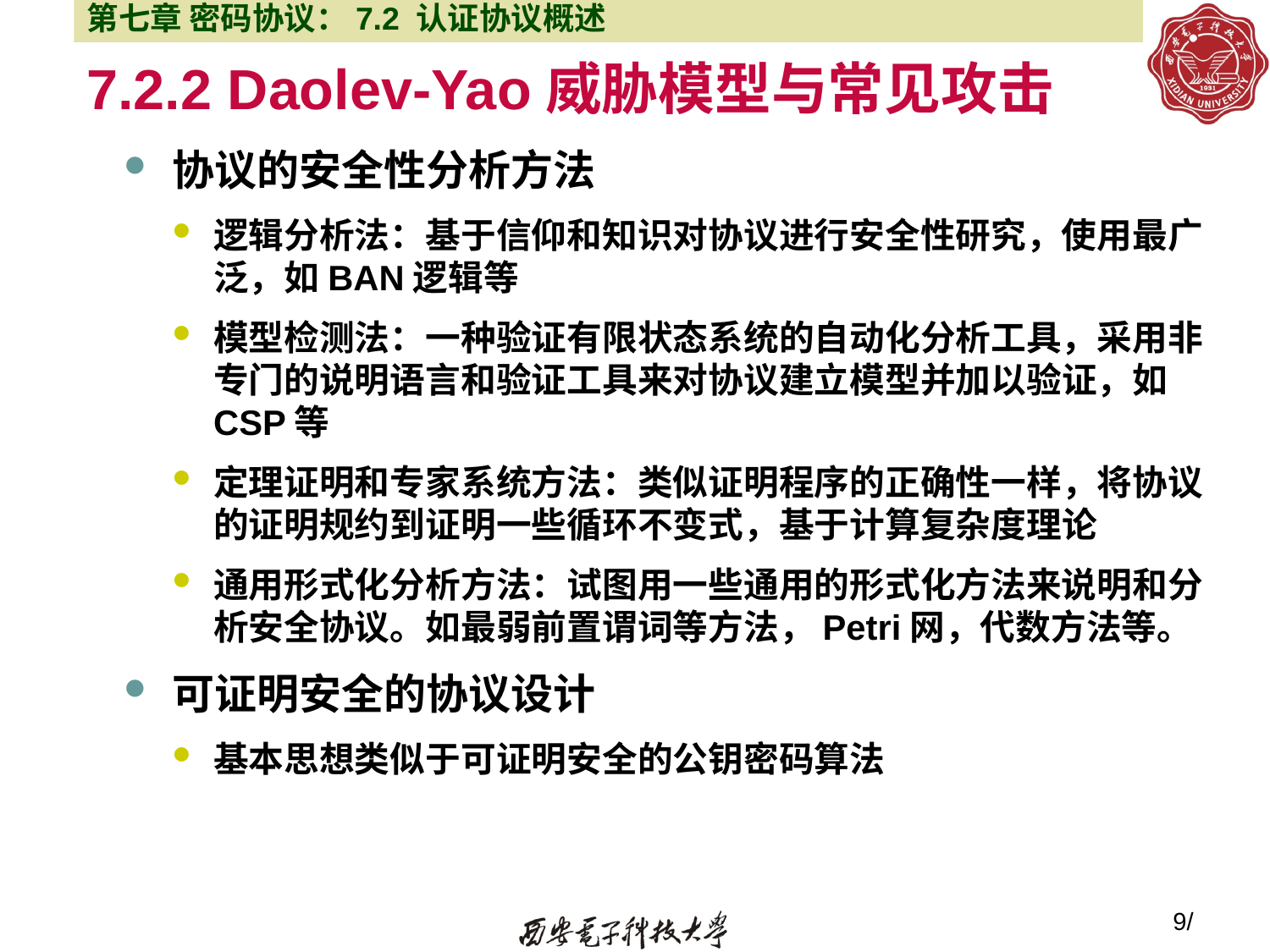

第七章 密码协议：7.2 认证协议概述
# 7.2.2 Daolev-Yao威胁模型与常见攻击
协议的安全性分析方法
逻辑分析法：基于信仰和知识对协议进行安全性研究，使用最广泛，如BAN逻辑等
模型检测法：一种验证有限状态系统的自动化分析工具，采用非专门的说明语言和验证工具来对协议建立模型并加以验证，如CSP等
定理证明和专家系统方法：类似证明程序的正确性一样，将协议的证明规约到证明一些循环不变式，基于计算复杂度理论
通用形式化分析方法：试图用一些通用的形式化方法来说明和分析安全协议。如最弱前置谓词等方法，Petri网，代数方法等。
可证明安全的协议设计
基本思想类似于可证明安全的公钥密码算法

9/